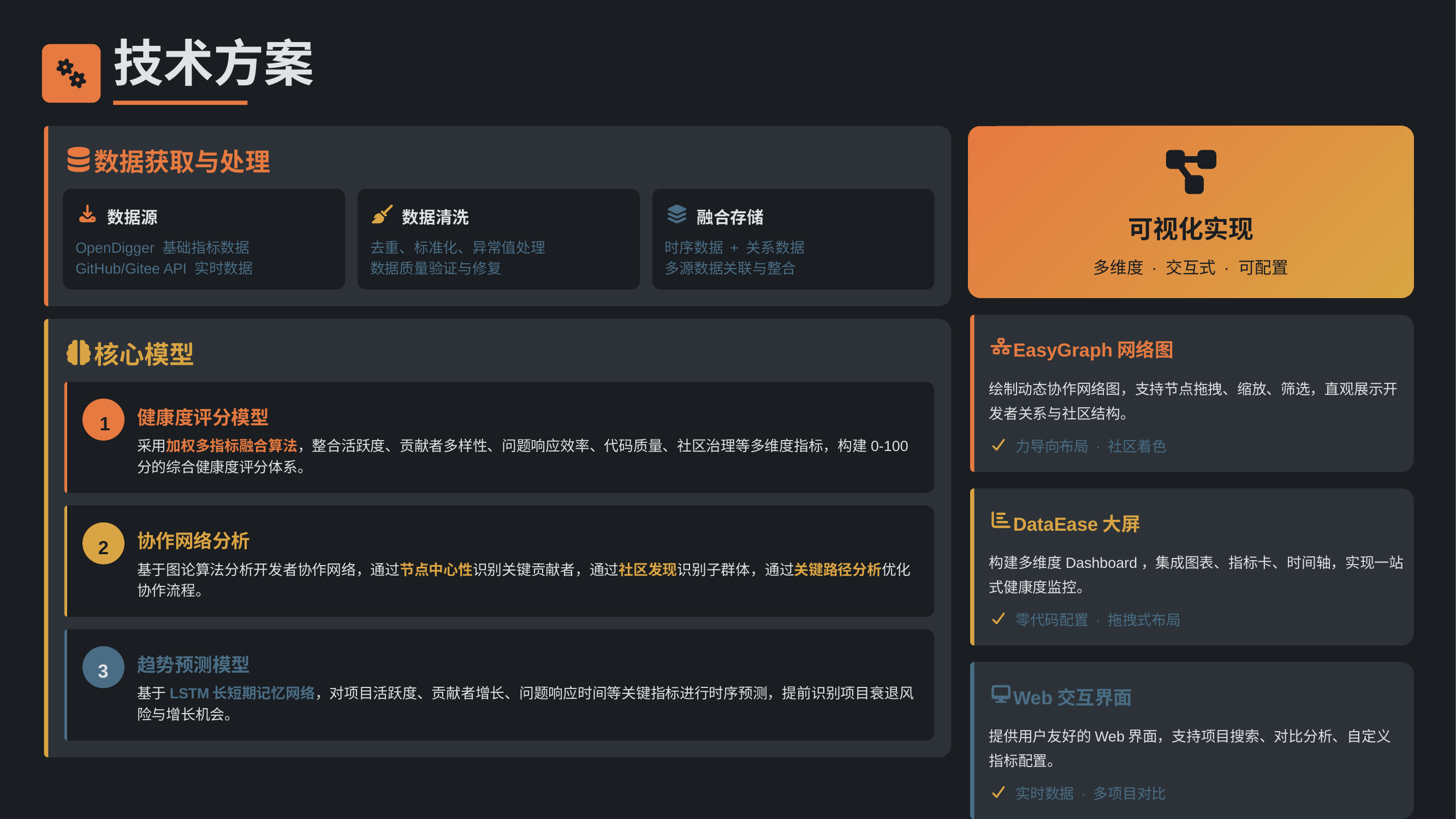

技术方案

数据获取与处理

数据源
数据清洗
融合存储

可视化实现
OpenDigger 基础指标数据
去重、标准化、异常值处理
时序数据 + 关系数据
多维度 · 交互式 · 可配置
GitHub/Gitee API 实时数据
数据质量验证与修复
多源数据关联与整合

EasyGraph网络图
核心模型

绘制动态协作网络图，支持节点拖拽、缩放、筛选，直观展示开发者关系与社区结构。

健康度评分模型
1
采用加权多指标融合算法，整合活跃度、贡献者多样性、问题响应效率、代码质量、社区治理等多维度指标，构建0-100分的综合健康度评分体系。
力导向布局 · 社区着色

DataEase大屏

协作网络分析
2
构建多维度Dashboard，集成图表、指标卡、时间轴，实现一站式健康度监控。
基于图论算法分析开发者协作网络，通过节点中心性识别关键贡献者，通过社区发现识别子群体，通过关键路径分析优化协作流程。
零代码配置 · 拖拽式布局

趋势预测模型
3

Web交互界面
基于LSTM长短期记忆网络，对项目活跃度、贡献者增长、问题响应时间等关键指标进行时序预测，提前识别项目衰退风险与增长机会。

提供用户友好的Web界面，支持项目搜索、对比分析、自定义指标配置。
实时数据 · 多项目对比